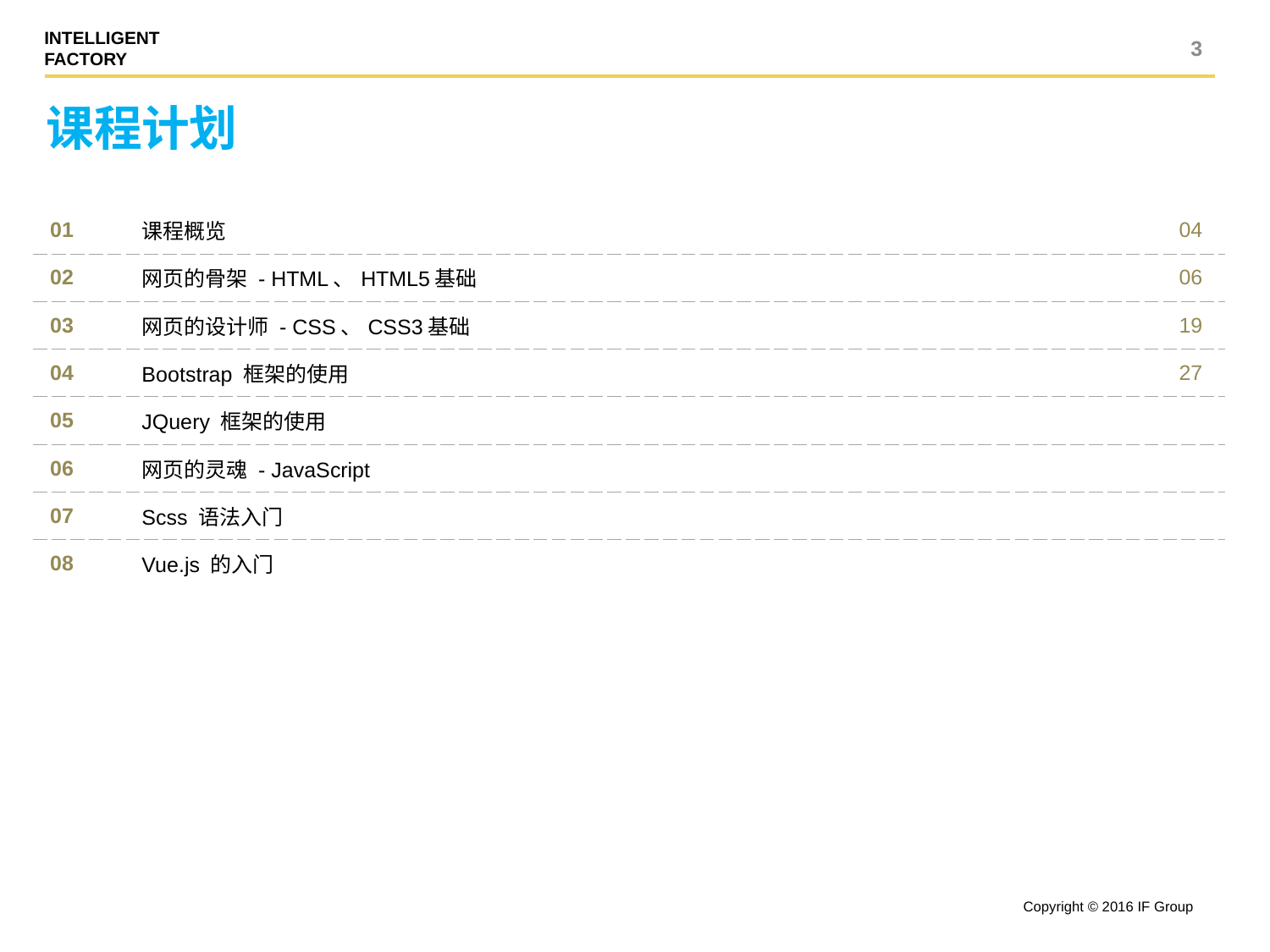

3
课程计划
| 01 | 课程概览 | 04 |
| --- | --- | --- |
| 02 | 网页的骨架 - HTML、HTML5基础 | 06 |
| 03 | 网页的设计师 - CSS、CSS3基础 | 19 |
| 04 | Bootstrap 框架的使用 | 27 |
| 05 | JQuery 框架的使用 |  |
| 06 | 网页的灵魂 - JavaScript |  |
| 07 | Scss 语法入门 |  |
| 08 | Vue.js 的入门 |  |